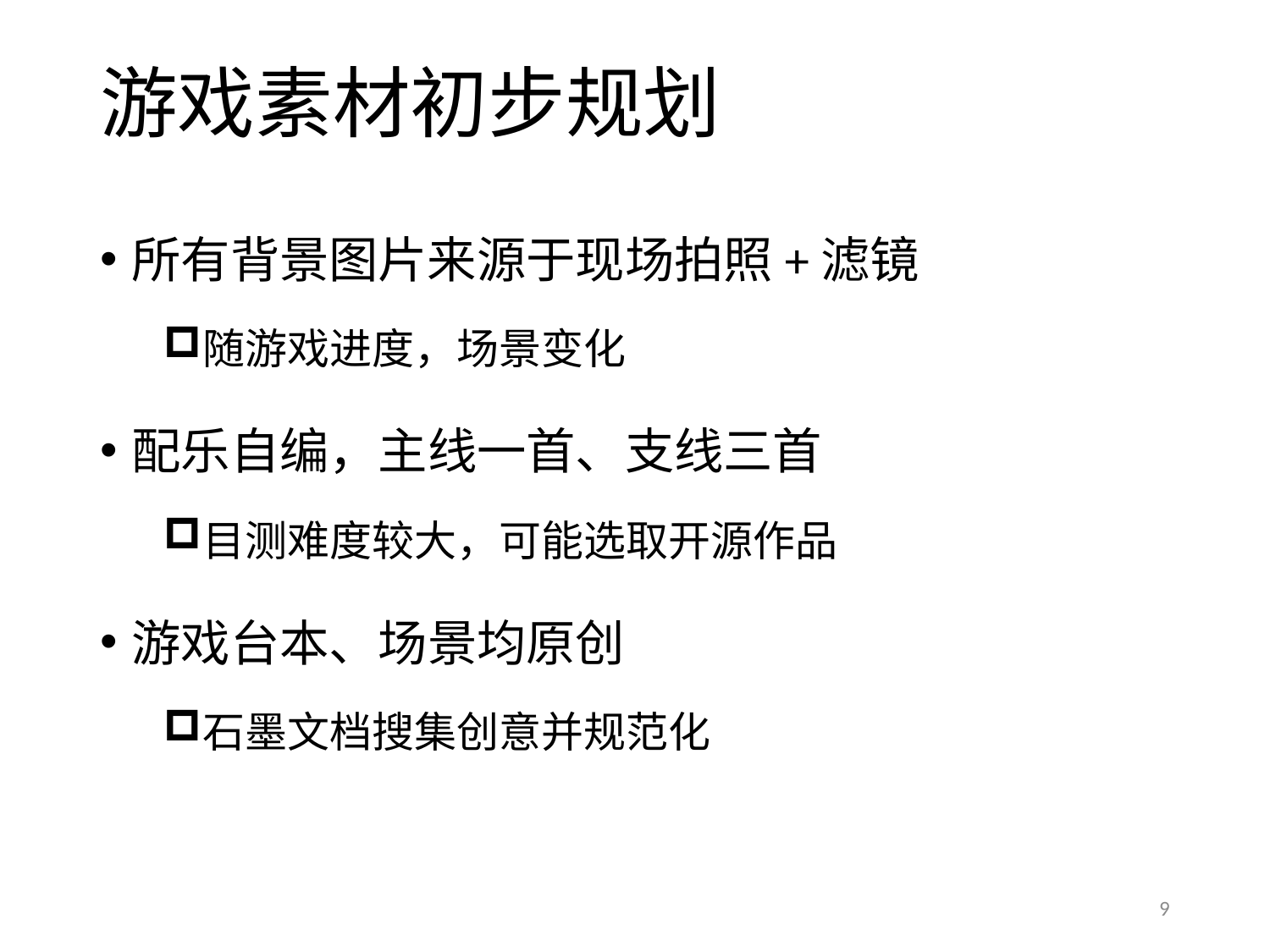

# 游戏素材初步规划
所有背景图片来源于现场拍照+滤镜
随游戏进度，场景变化
配乐自编，主线一首、支线三首
目测难度较大，可能选取开源作品
游戏台本、场景均原创
石墨文档搜集创意并规范化
9